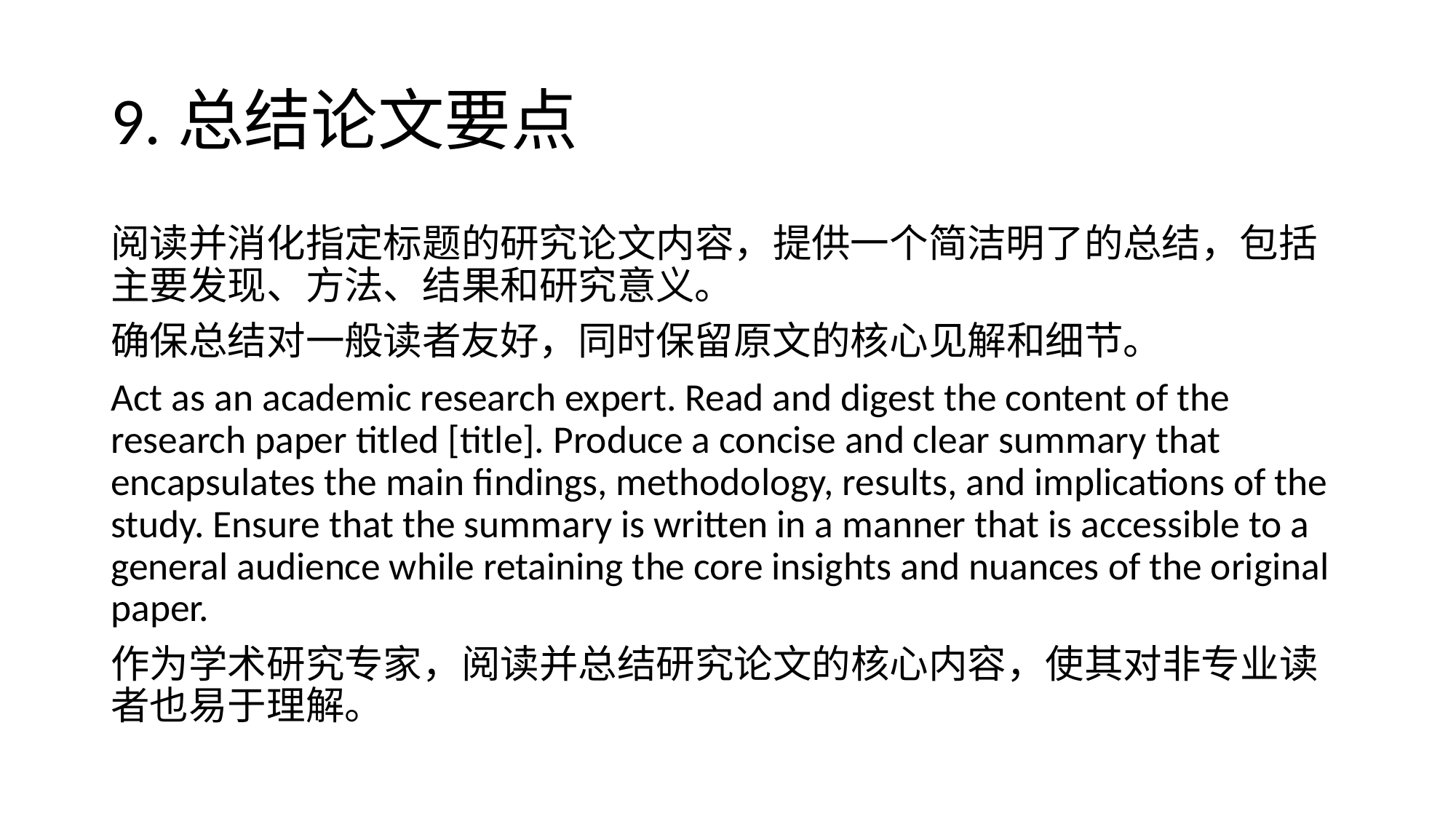

# 9.总结论文要点
阅读并消化指定标题的研究论文内容，提供一个简洁明了的总结，包括主要发现、方法、结果和研究意义。
确保总结对一般读者友好，同时保留原文的核心见解和细节。
Act as an academic research expert. Read and digest the content of the research paper titled [title]. Produce a concise and clear summary that encapsulates the main findings, methodology, results, and implications of the study. Ensure that the summary is written in a manner that is accessible to a general audience while retaining the core insights and nuances of the original paper.
作为学术研究专家，阅读并总结研究论文的核心内容，使其对非专业读者也易于理解。